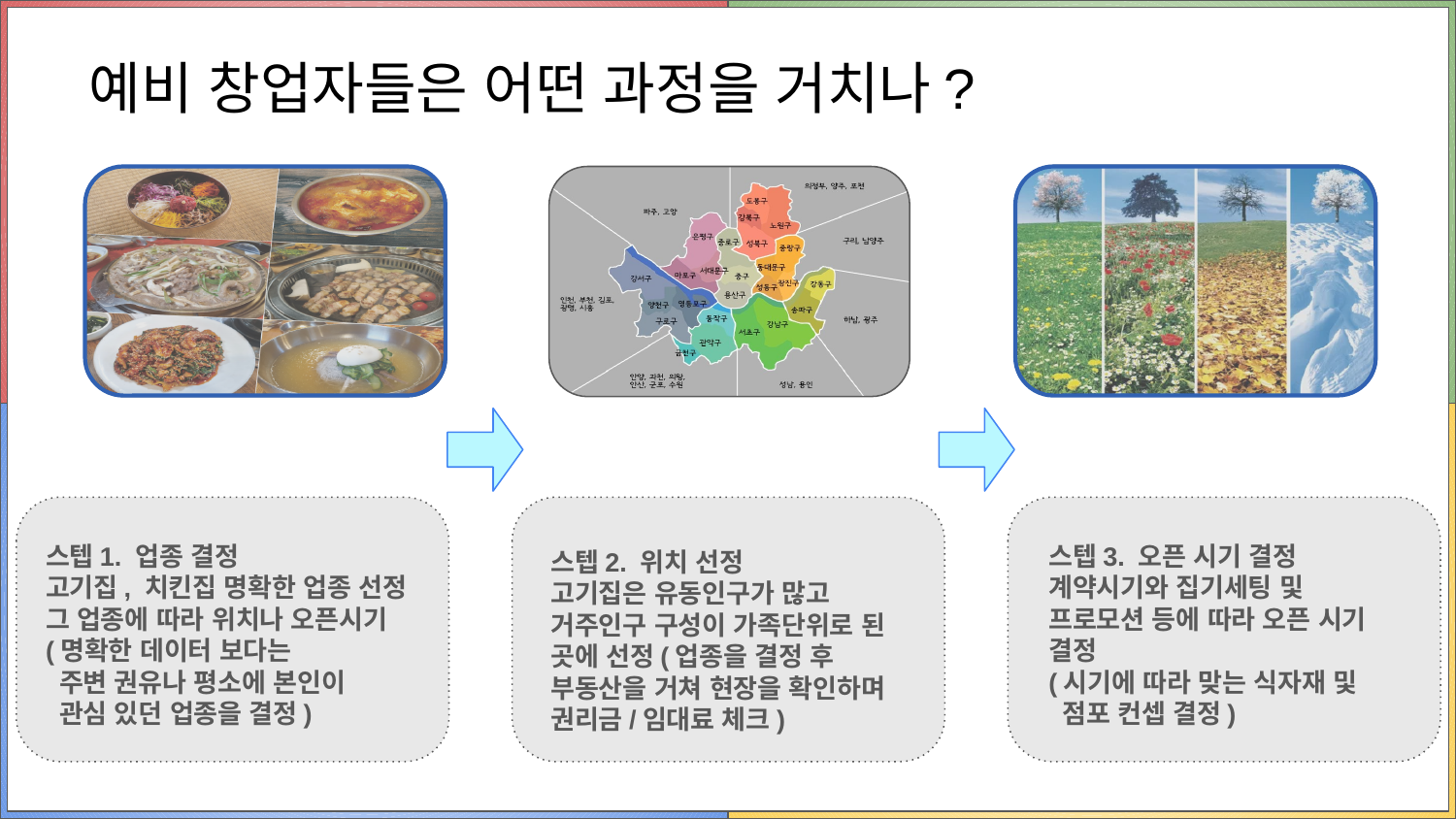

# 예비 창업자들은 어떤 과정을 거치나?

스텝1. 업종 결정
고기집, 치킨집 명확한 업종 선정
그 업종에 따라 위치나 오픈시기
(명확한 데이터 보다는
 주변 권유나 평소에 본인이
 관심 있던 업종을 결정)
스텝3. 오픈 시기 결정
계약시기와 집기세팅 및 프로모션 등에 따라 오픈 시기 결정
(시기에 따라 맞는 식자재 및
 점포 컨셉 결정)
스텝2. 위치 선정
고기집은 유동인구가 많고 거주인구 구성이 가족단위로 된 곳에 선정(업종을 결정 후 부동산을 거쳐 현장을 확인하며 권리금/임대료 체크)